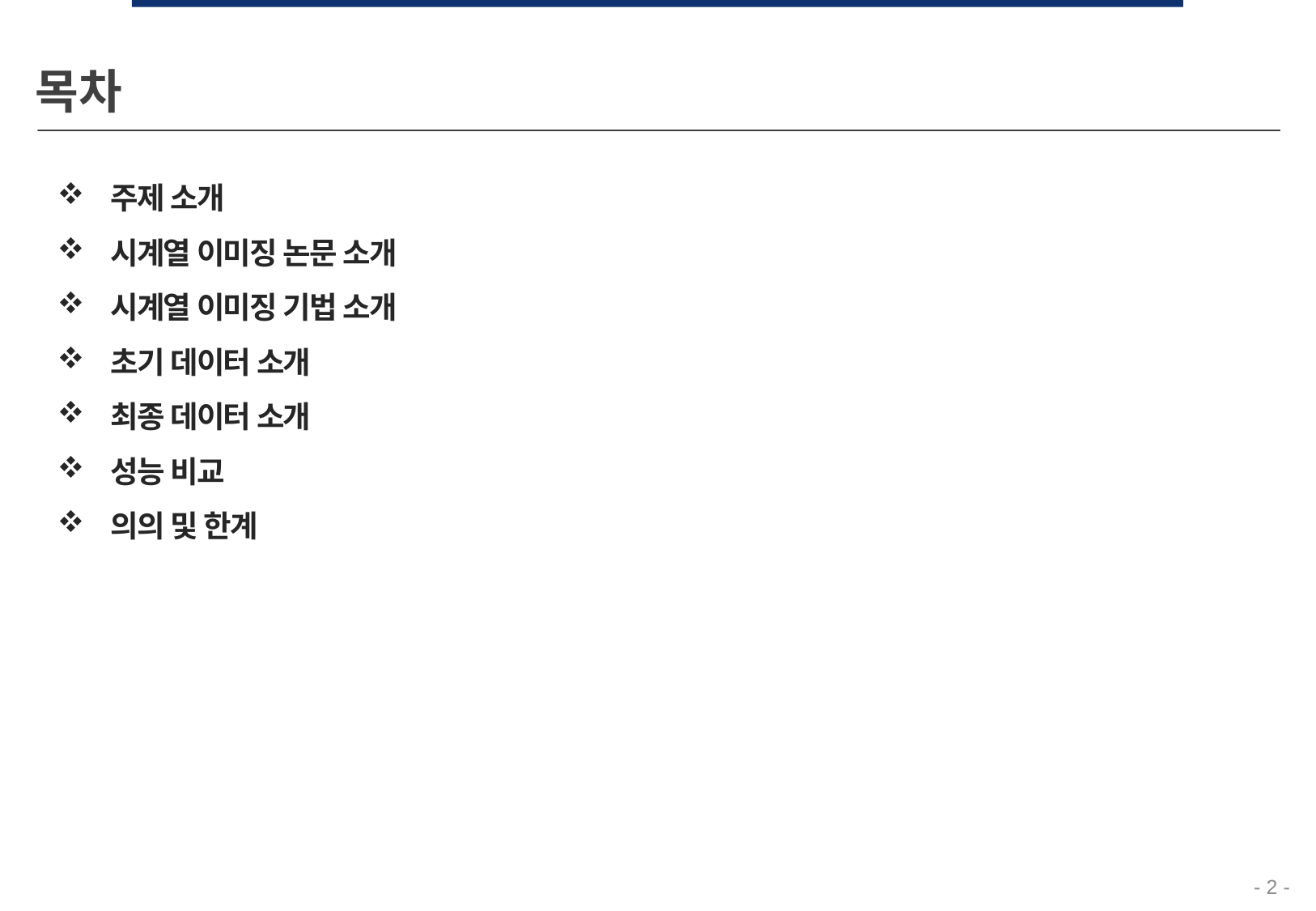

목차
주제 소개
시계열 이미징 논문 소개
시계열 이미징 기법 소개
초기 데이터 소개
최종 데이터 소개
성능 비교
의의 및 한계
- 2 -